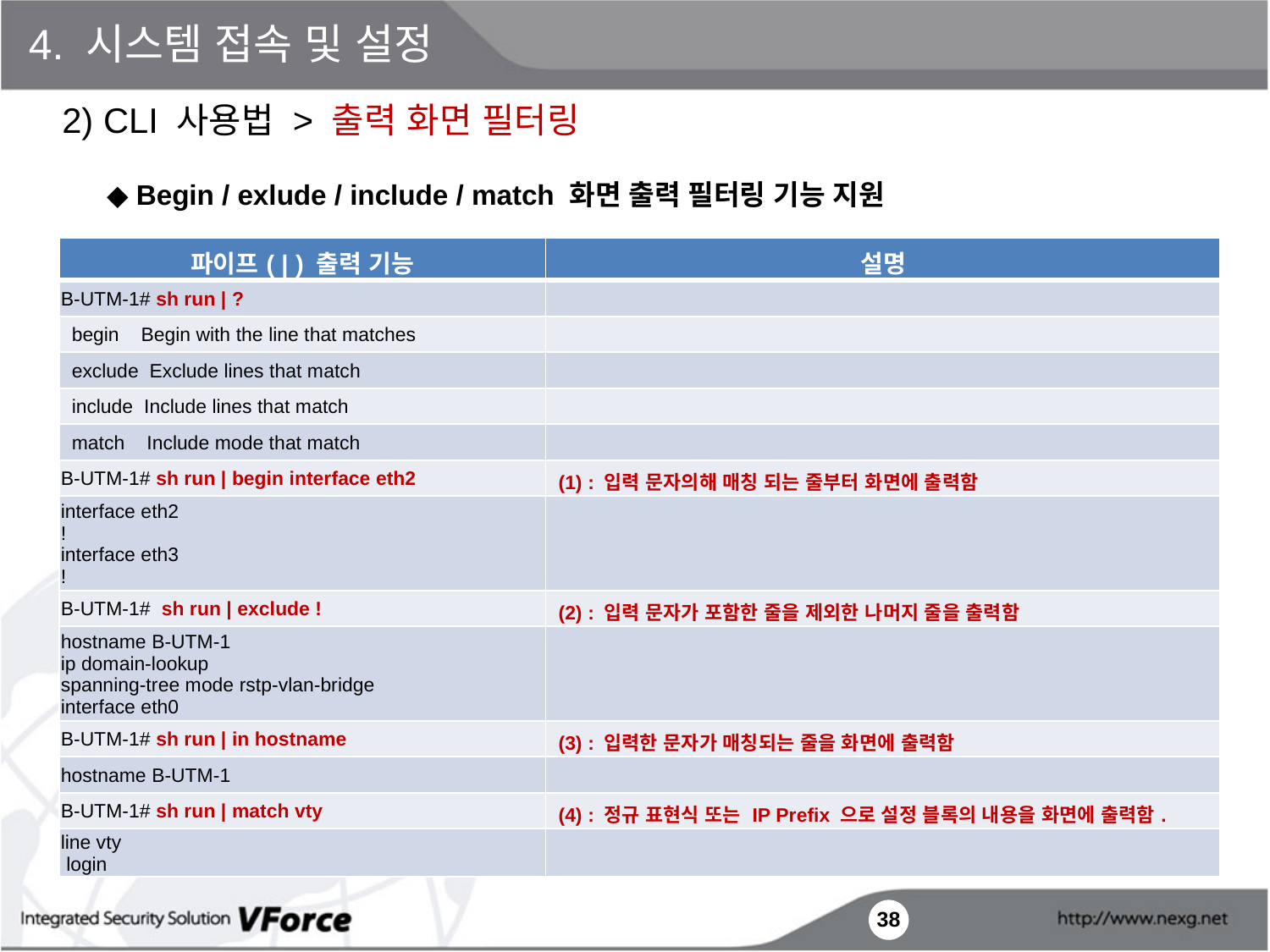

4. 시스템 접속 및 설정
2) CLI 사용법 > 출력 화면 필터링
◆ Begin / exlude / include / match 화면 출력 필터링 기능 지원
| 파이프( | ) 출력 기능 | 설명 |
| --- | --- |
| B-UTM-1# sh run | ? |  |
| begin Begin with the line that matches |  |
| exclude Exclude lines that match |  |
| include Include lines that match |  |
| match Include mode that match |  |
| B-UTM-1# sh run | begin interface eth2 | (1) : 입력 문자의해 매칭 되는 줄부터 화면에 출력함 |
| interface eth2 ! interface eth3 ! |  |
| B-UTM-1# sh run | exclude ! | (2) : 입력 문자가 포함한 줄을 제외한 나머지 줄을 출력함 |
| hostname B-UTM-1 ip domain-lookup spanning-tree mode rstp-vlan-bridge interface eth0 |  |
| B-UTM-1# sh run | in hostname | (3) : 입력한 문자가 매칭되는 줄을 화면에 출력함 |
| hostname B-UTM-1 |  |
| B-UTM-1# sh run | match vty | (4) : 정규 표현식 또는 IP Prefix 으로 설정 블록의 내용을 화면에 출력함. |
| line vty login |  |